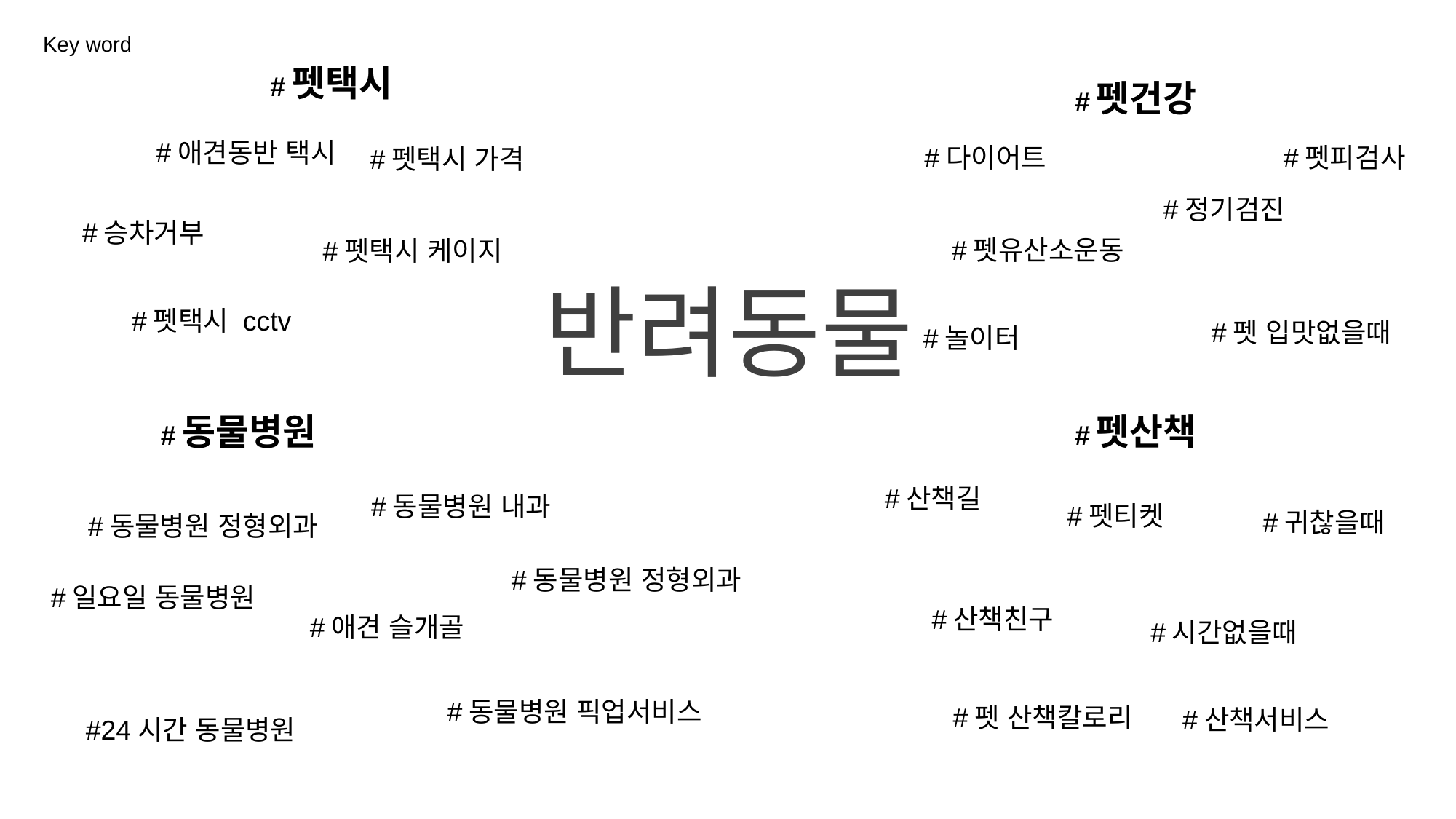

Key word
#펫택시
#펫건강
#애견동반 택시
#펫피검사
#다이어트
#펫택시 가격
#정기검진
#승차거부
#펫유산소운동
#펫택시 케이지
반려동물
#펫택시 cctv
#펫 입맛없을때
#놀이터
#동물병원
#펫산책
#산책길
#동물병원 내과
#펫티켓
#귀찮을때
#동물병원 정형외과
#동물병원 정형외과
#일요일 동물병원
#산책친구
#애견 슬개골
#시간없을때
#동물병원 픽업서비스
#펫 산책칼로리
#산책서비스
#24시간 동물병원